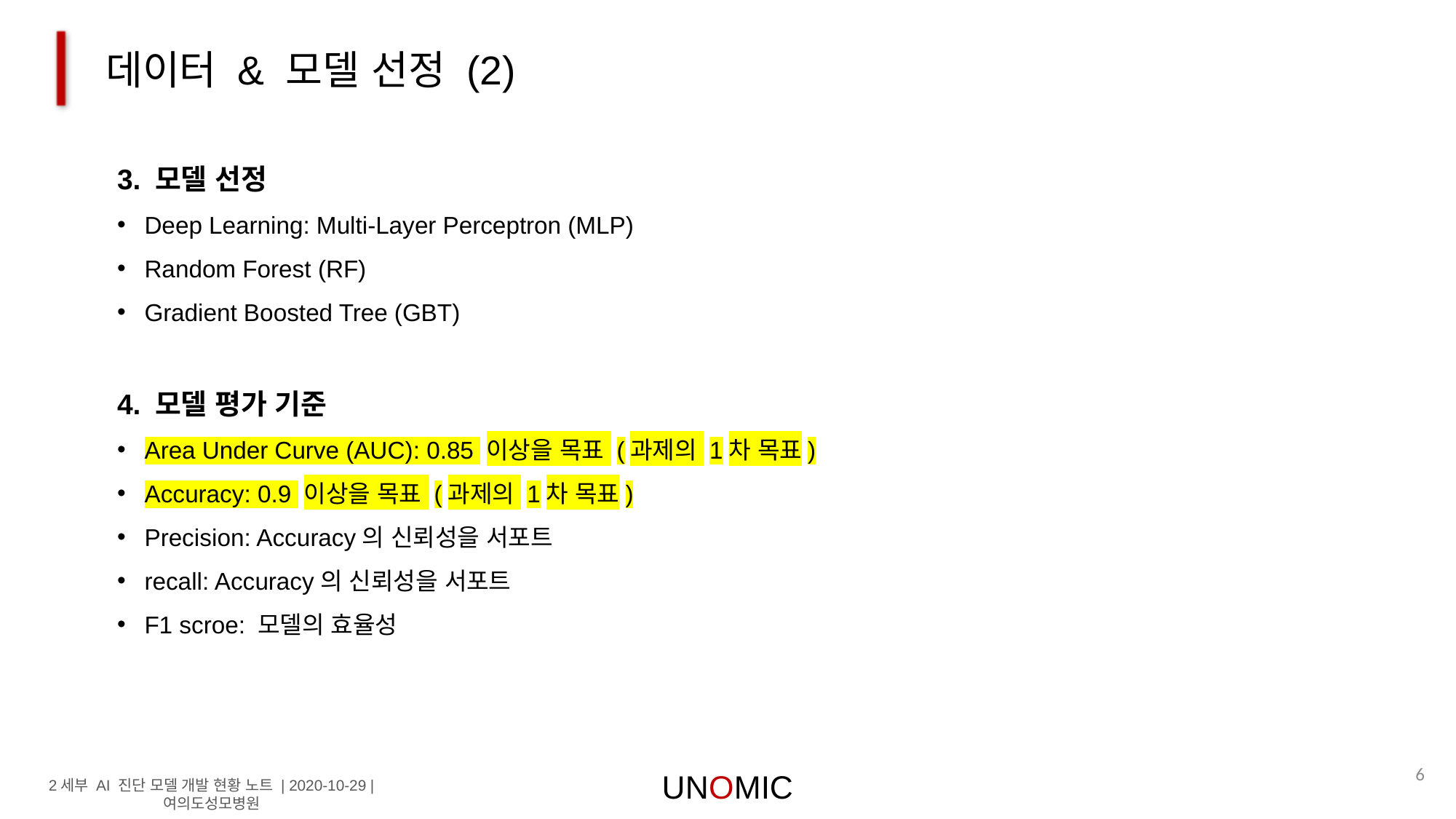

데이터 & 모델 선정 (2)
3. 모델 선정
Deep Learning: Multi-Layer Perceptron (MLP)
Random Forest (RF)
Gradient Boosted Tree (GBT)

4. 모델 평가 기준
Area Under Curve (AUC): 0.85 이상을 목표 (과제의 1차 목표)
Accuracy: 0.9 이상을 목표 (과제의 1차 목표)
Precision: Accuracy의 신뢰성을 서포트
recall: Accuracy의 신뢰성을 서포트
F1 scroe: 모델의 효율성

6
UNOMIC
2세부 AI 진단 모델 개발 현황 노트 | 2020-10-29 | 여의도성모병원